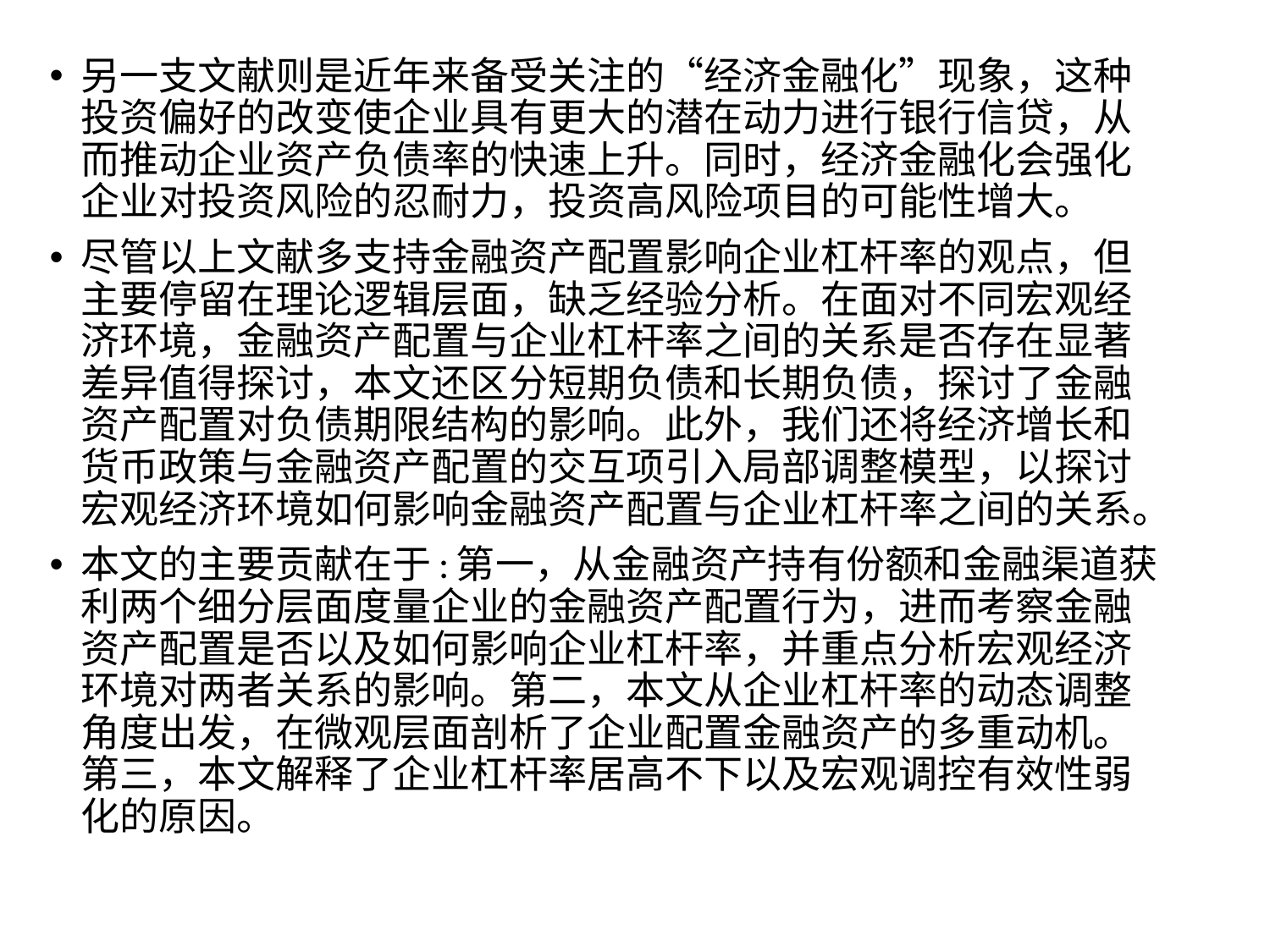

另一支文献则是近年来备受关注的“经济金融化”现象，这种投资偏好的改变使企业具有更大的潜在动力进行银行信贷，从而推动企业资产负债率的快速上升。同时，经济金融化会强化企业对投资风险的忍耐力，投资高风险项目的可能性增大。
尽管以上文献多支持金融资产配置影响企业杠杆率的观点，但主要停留在理论逻辑层面，缺乏经验分析。在面对不同宏观经济环境，金融资产配置与企业杠杆率之间的关系是否存在显著差异值得探讨，本文还区分短期负债和长期负债，探讨了金融资产配置对负债期限结构的影响。此外，我们还将经济增长和货币政策与金融资产配置的交互项引入局部调整模型，以探讨宏观经济环境如何影响金融资产配置与企业杠杆率之间的关系。
本文的主要贡献在于:第一，从金融资产持有份额和金融渠道获利两个细分层面度量企业的金融资产配置行为，进而考察金融资产配置是否以及如何影响企业杠杆率，并重点分析宏观经济环境对两者关系的影响。第二，本文从企业杠杆率的动态调整角度出发，在微观层面剖析了企业配置金融资产的多重动机。第三，本文解释了企业杠杆率居高不下以及宏观调控有效性弱化的原因。